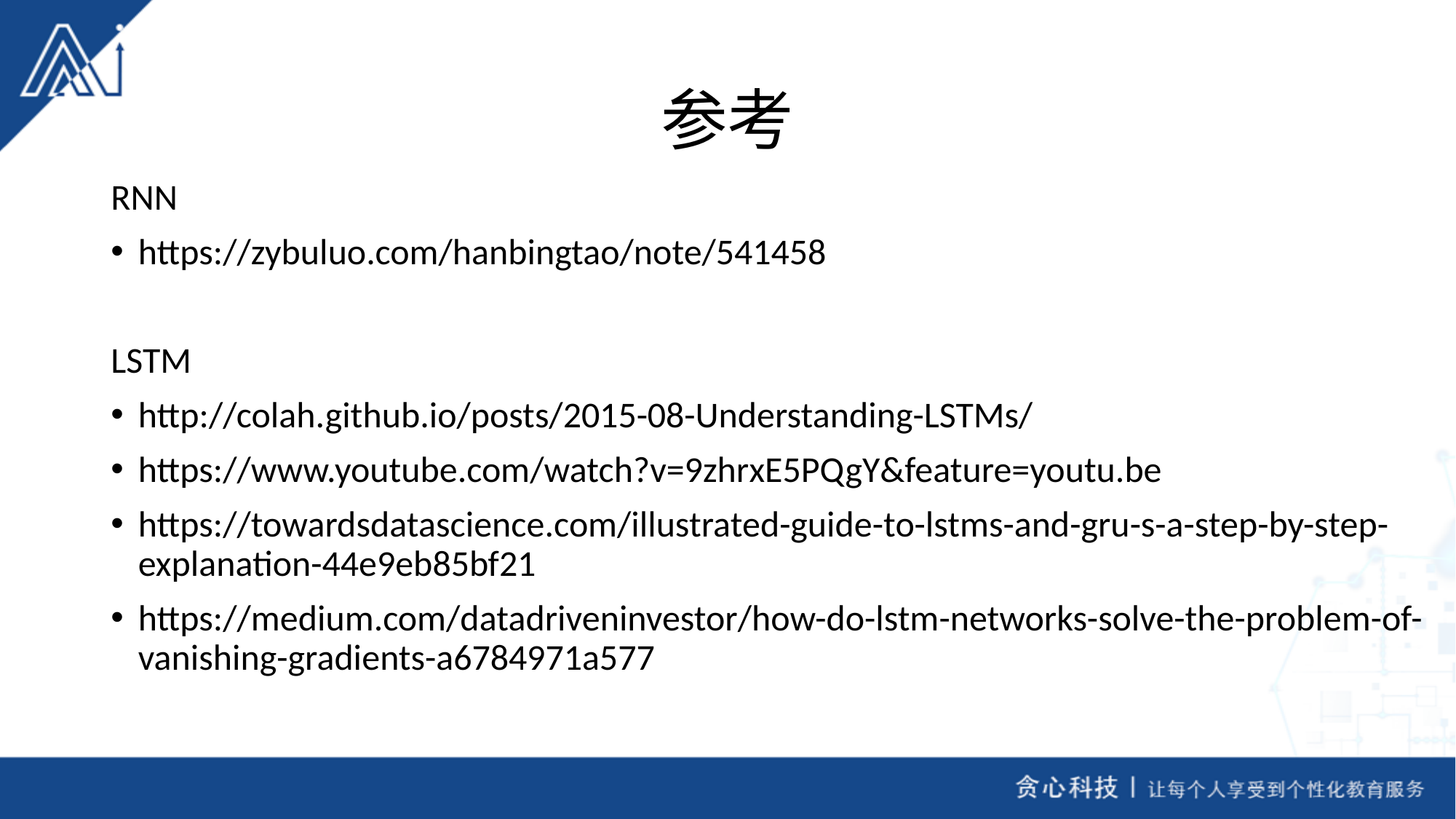

# 参考
RNN
https://zybuluo.com/hanbingtao/note/541458

LSTM
http://colah.github.io/posts/2015-08-Understanding-LSTMs/
https://www.youtube.com/watch?v=9zhrxE5PQgY&feature=youtu.be
https://towardsdatascience.com/illustrated-guide-to-lstms-and-gru-s-a-step-by-step-explanation-44e9eb85bf21
https://medium.com/datadriveninvestor/how-do-lstm-networks-solve-the-problem-of-vanishing-gradients-a6784971a577